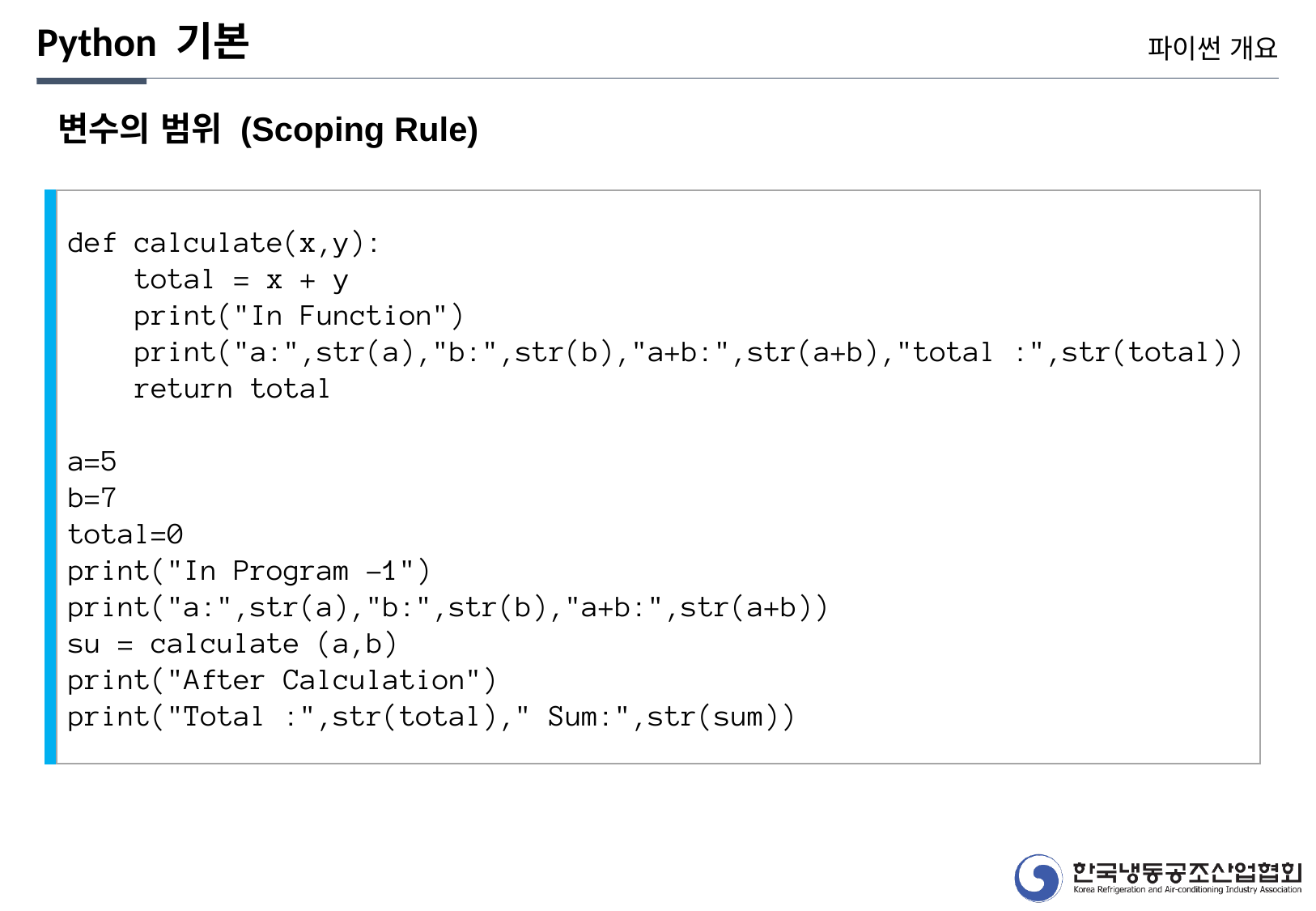

Python 기본
파이썬 개요
변수의 범위 (Scoping Rule)

def calculate(x,y):
    total = x + y
    print("In Function")
    print("a:",str(a),"b:",str(b),"a+b:",str(a+b),"total :",str(total))
    return total

a=5
b=7
total=0
print("In Program -1")
print("a:",str(a),"b:",str(b),"a+b:",str(a+b))
su = calculate (a,b)
print("After Calculation")
print("Total :",str(total)," Sum:",str(sum))